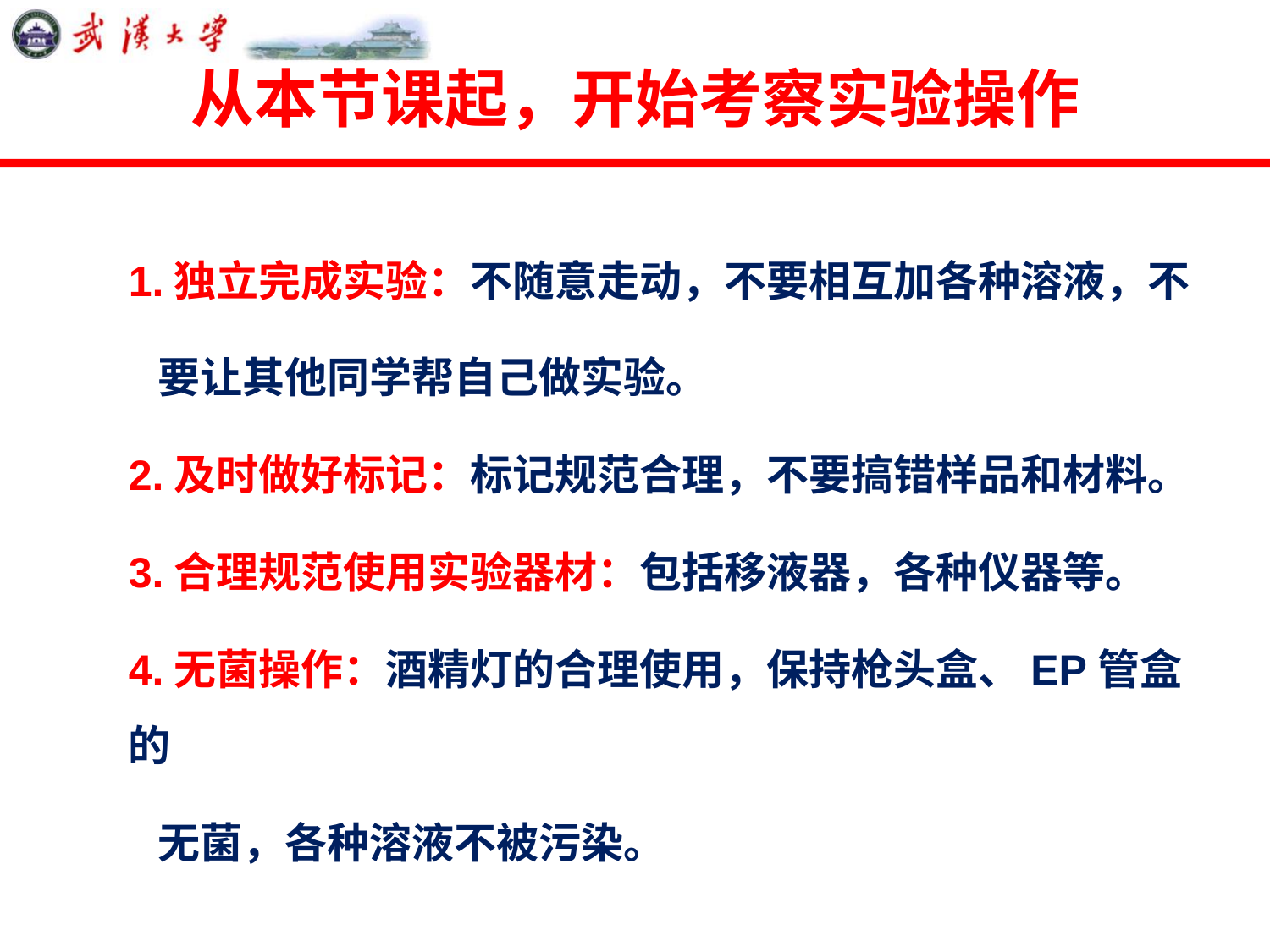

# 从本节课起，开始考察实验操作
1.独立完成实验：不随意走动，不要相互加各种溶液，不
  要让其他同学帮自己做实验。
2.及时做好标记：标记规范合理，不要搞错样品和材料。
3.合理规范使用实验器材：包括移液器，各种仪器等。
4.无菌操作：酒精灯的合理使用，保持枪头盒、EP管盒的
  无菌，各种溶液不被污染。